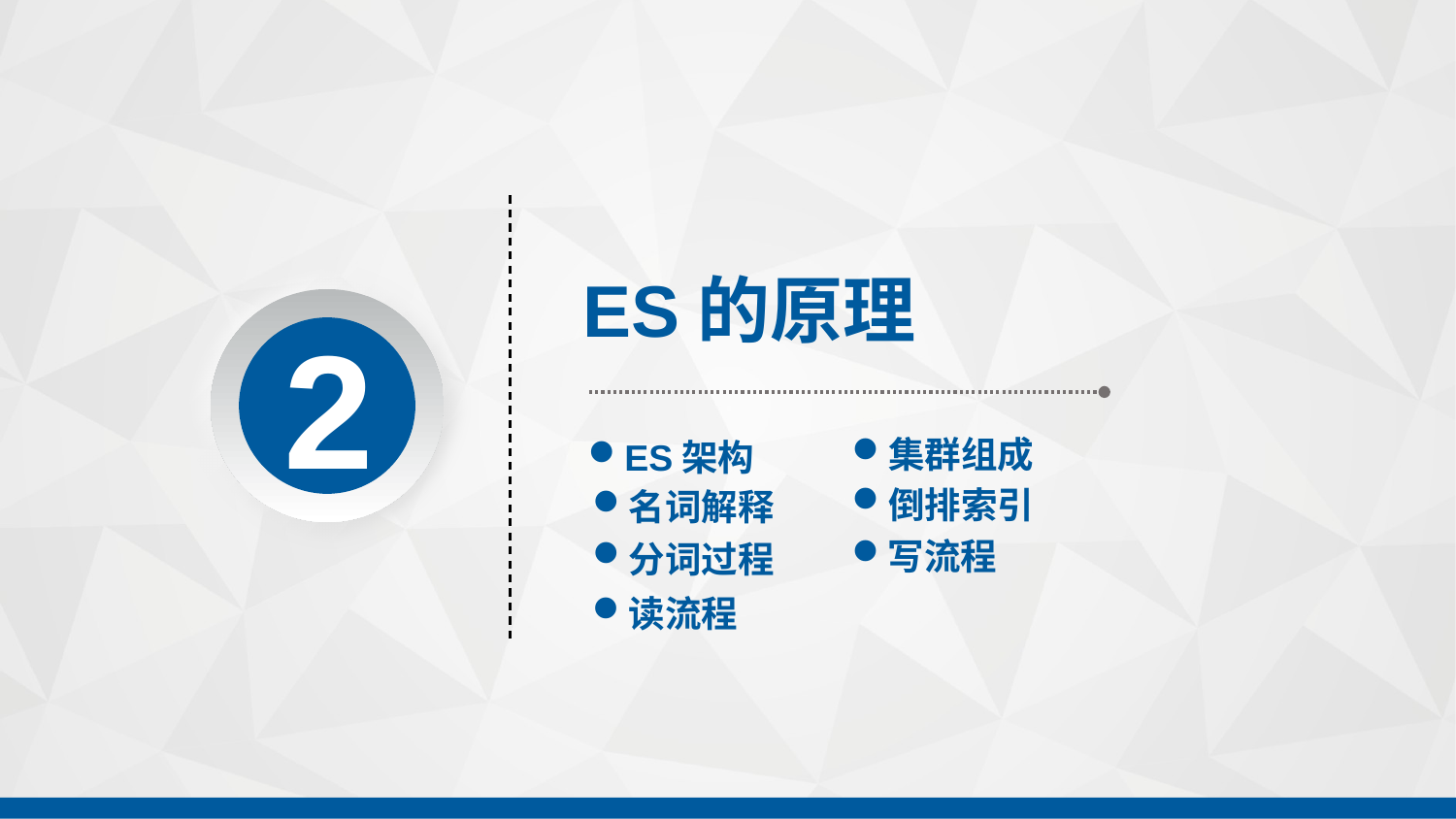

ES的原理
2
集群组成
ES架构
倒排索引
名词解释
写流程
分词过程
读流程